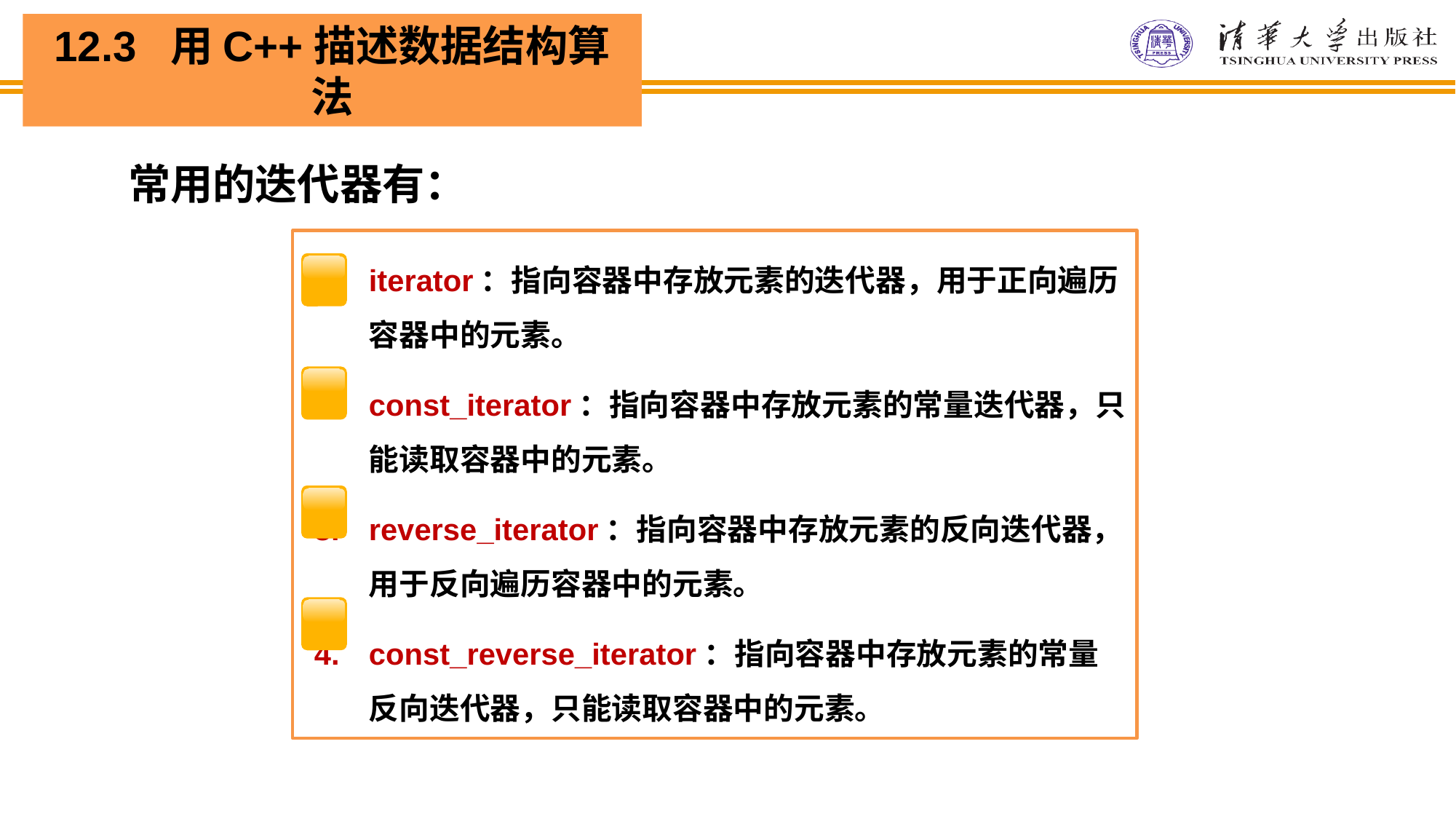

常用的迭代器有：
iterator：指向容器中存放元素的迭代器，用于正向遍历容器中的元素。
const_iterator：指向容器中存放元素的常量迭代器，只能读取容器中的元素。
reverse_iterator：指向容器中存放元素的反向迭代器，用于反向遍历容器中的元素。
const_reverse_iterator：指向容器中存放元素的常量反向迭代器，只能读取容器中的元素。